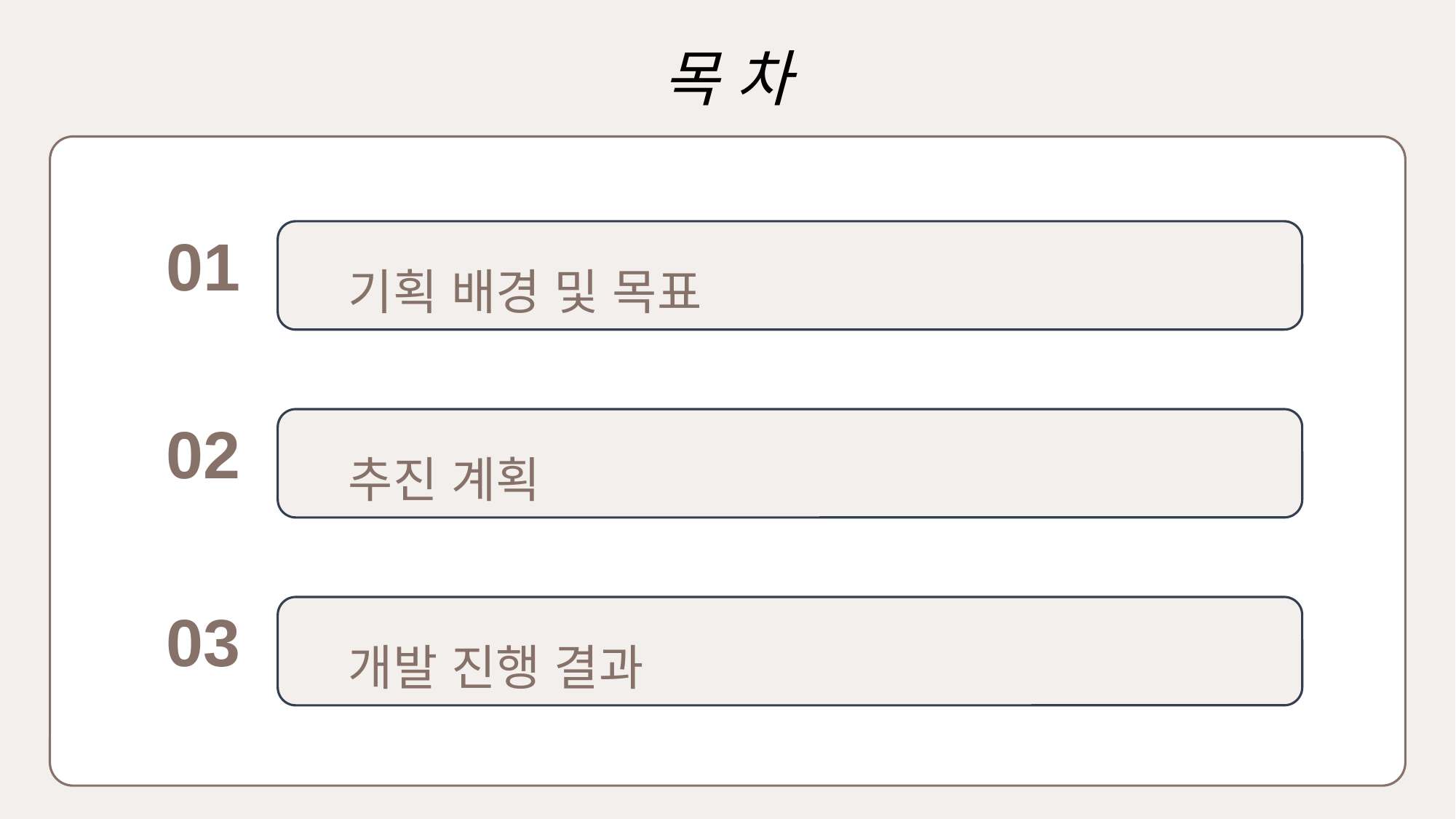

목 차

01
기획 배경 및 목표
02
추진 계획
03
개발 진행 결과